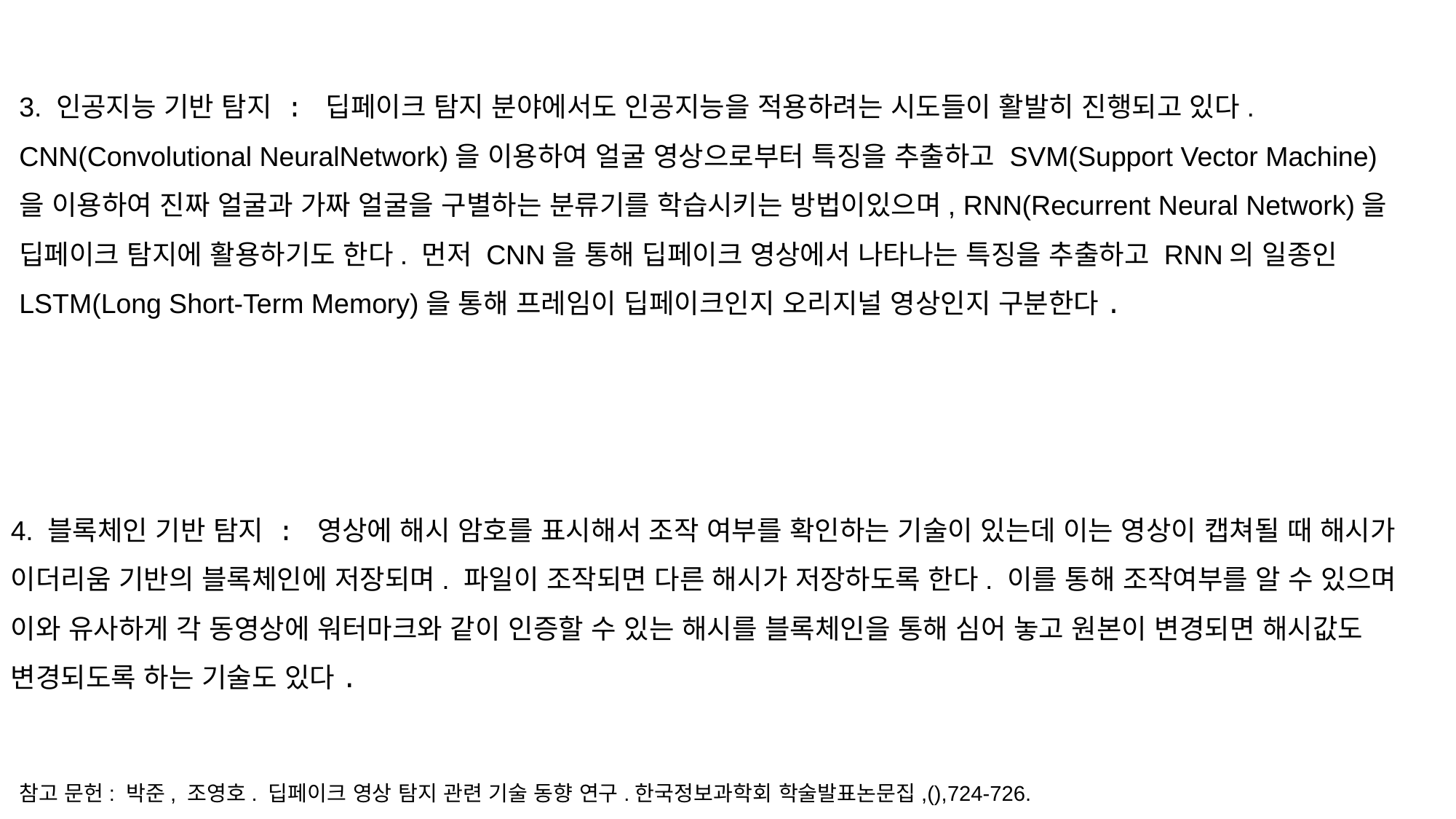

3. 인공지능 기반 탐지 : 딥페이크 탐지 분야에서도 인공지능을 적용하려는 시도들이 활발히 진행되고 있다. CNN(Convolutional NeuralNetwork)을 이용하여 얼굴 영상으로부터 특징을 추출하고 SVM(Support Vector Machine)을 이용하여 진짜 얼굴과 가짜 얼굴을 구별하는 분류기를 학습시키는 방법이있으며, RNN(Recurrent Neural Network)을 딥페이크 탐지에 활용하기도 한다. 먼저 CNN을 통해 딥페이크 영상에서 나타나는 특징을 추출하고 RNN의 일종인LSTM(Long Short-Term Memory)을 통해 프레임이 딥페이크인지 오리지널 영상인지 구분한다.

4. 블록체인 기반 탐지 : 영상에 해시 암호를 표시해서 조작 여부를 확인하는 기술이 있는데 이는 영상이 캡쳐될 때 해시가 이더리움 기반의 블록체인에 저장되며. 파일이 조작되면 다른 해시가 저장하도록 한다. 이를 통해 조작여부를 알 수 있으며 이와 유사하게 각 동영상에 워터마크와 같이 인증할 수 있는 해시를 블록체인을 통해 심어 놓고 원본이 변경되면 해시값도 변경되도록 하는 기술도 있다.

참고 문헌: 박준, 조영호. 딥페이크 영상 탐지 관련 기술 동향 연구.한국정보과학회 학술발표논문집,(),724-726.